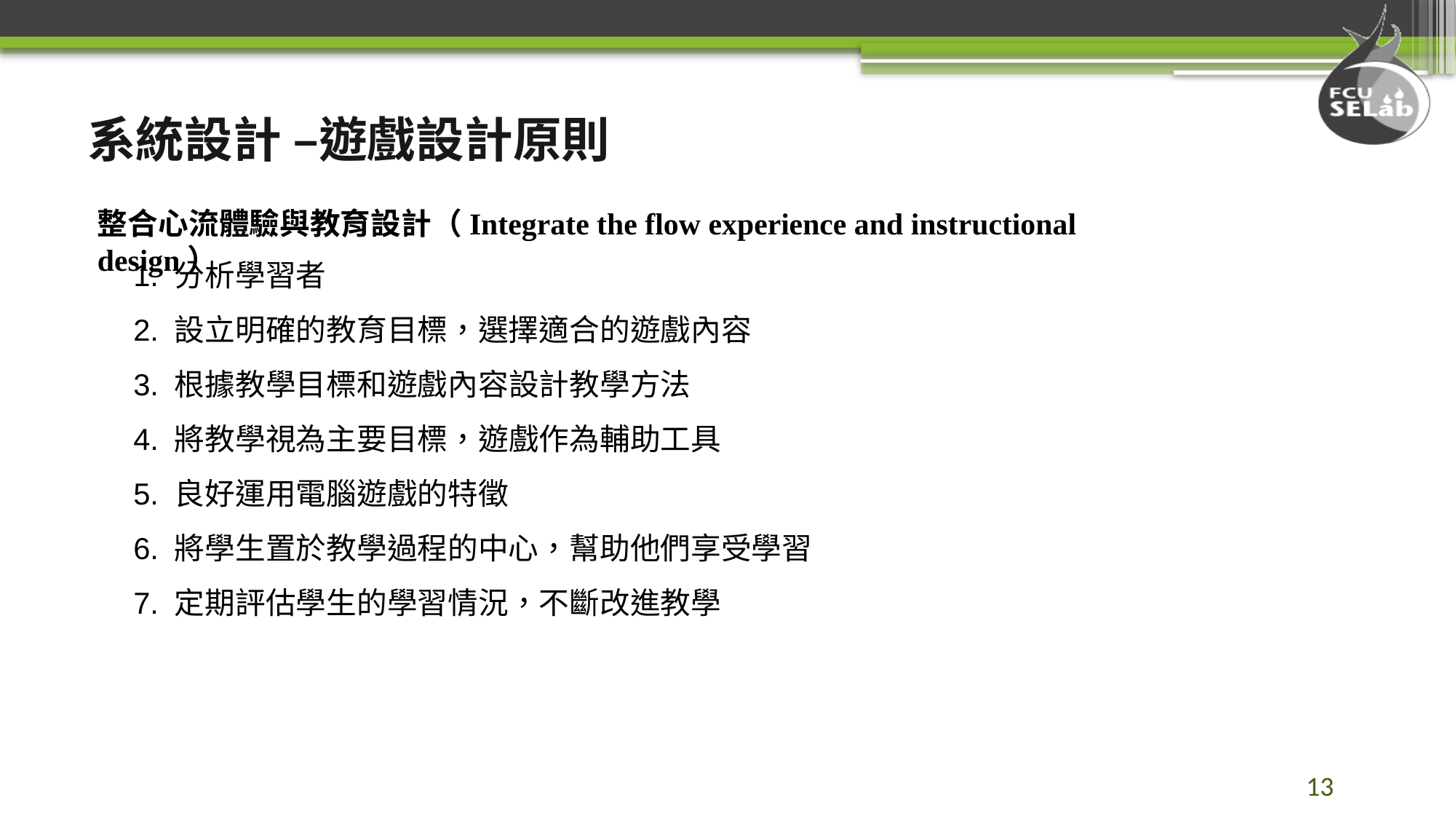

系統設計 –遊戲設計原則
整合心流體驗與教育設計（Integrate the flow experience and instructional design）
分析學習者
設立明確的教育目標，選擇適合的遊戲內容
根據教學目標和遊戲內容設計教學方法
將教學視為主要目標，遊戲作為輔助工具
良好運用電腦遊戲的特徵
將學生置於教學過程的中心，幫助他們享受學習
定期評估學生的學習情況，不斷改進教學

13